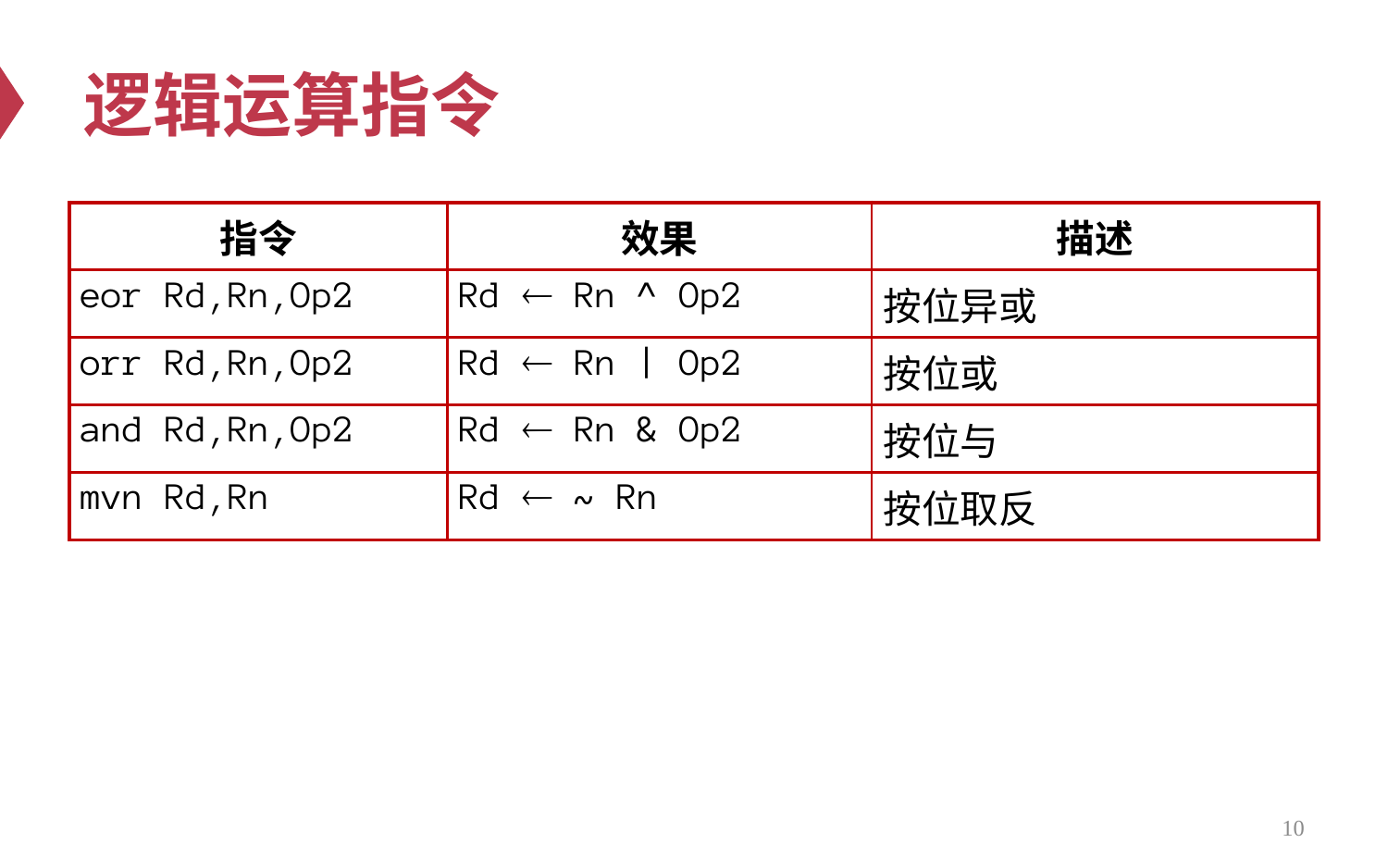

# 逻辑运算指令
| 指令 | 效果 | 描述 |
| --- | --- | --- |
| eor Rd,Rn,Op2 | Rd ← Rn ^ Op2 | 按位异或 |
| orr Rd,Rn,Op2 | Rd ← Rn | Op2 | 按位或 |
| and Rd,Rn,Op2 | Rd ← Rn & Op2 | 按位与 |
| mvn Rd,Rn | Rd ← ~ Rn | 按位取反 |
10